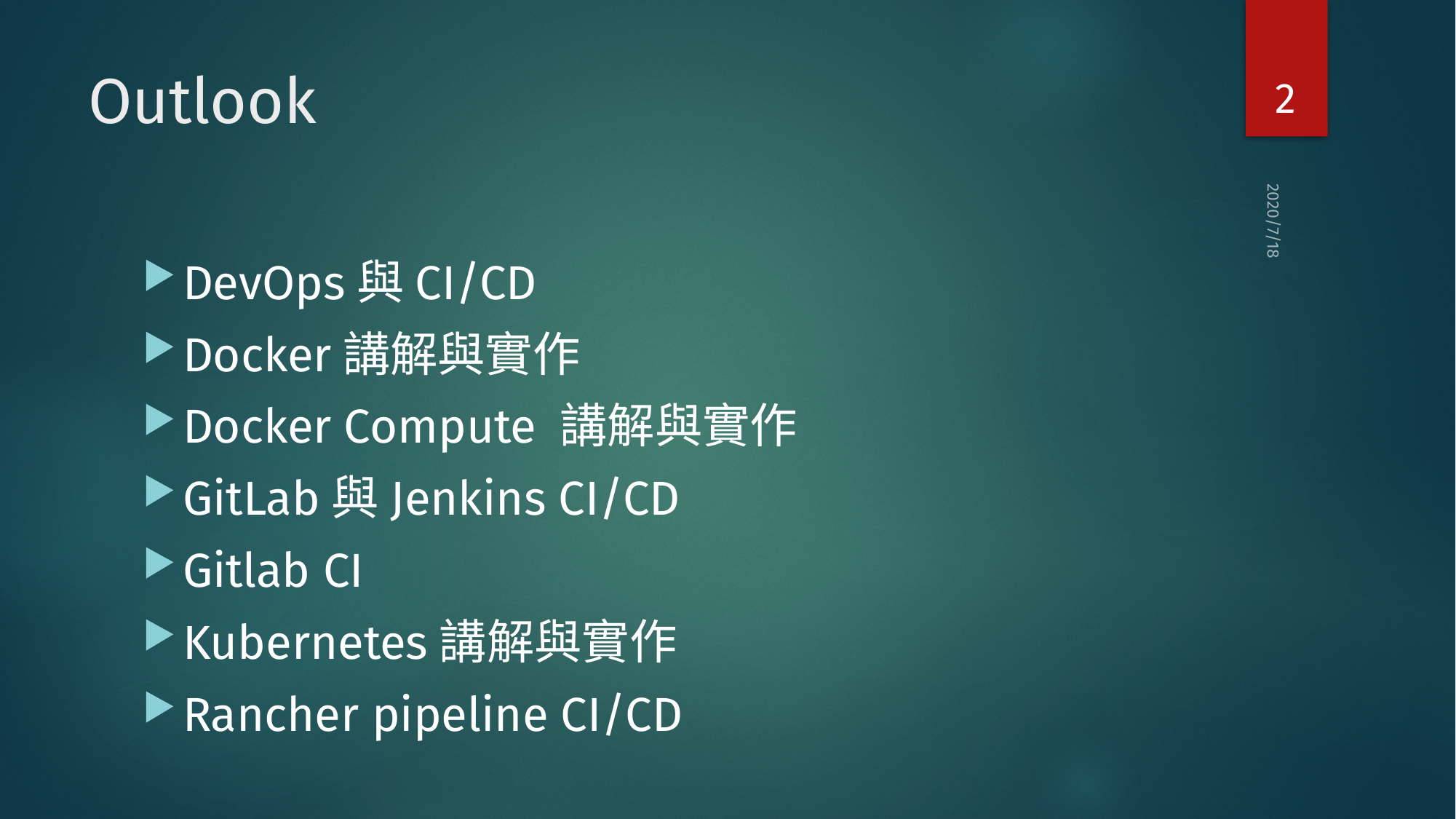

2
# Outlook
2020/7/18
DevOps與CI/CD
Docker講解與實作
Docker Compute 講解與實作
GitLab與Jenkins CI/CD
Gitlab CI
Kubernetes講解與實作
Rancher pipeline CI/CD